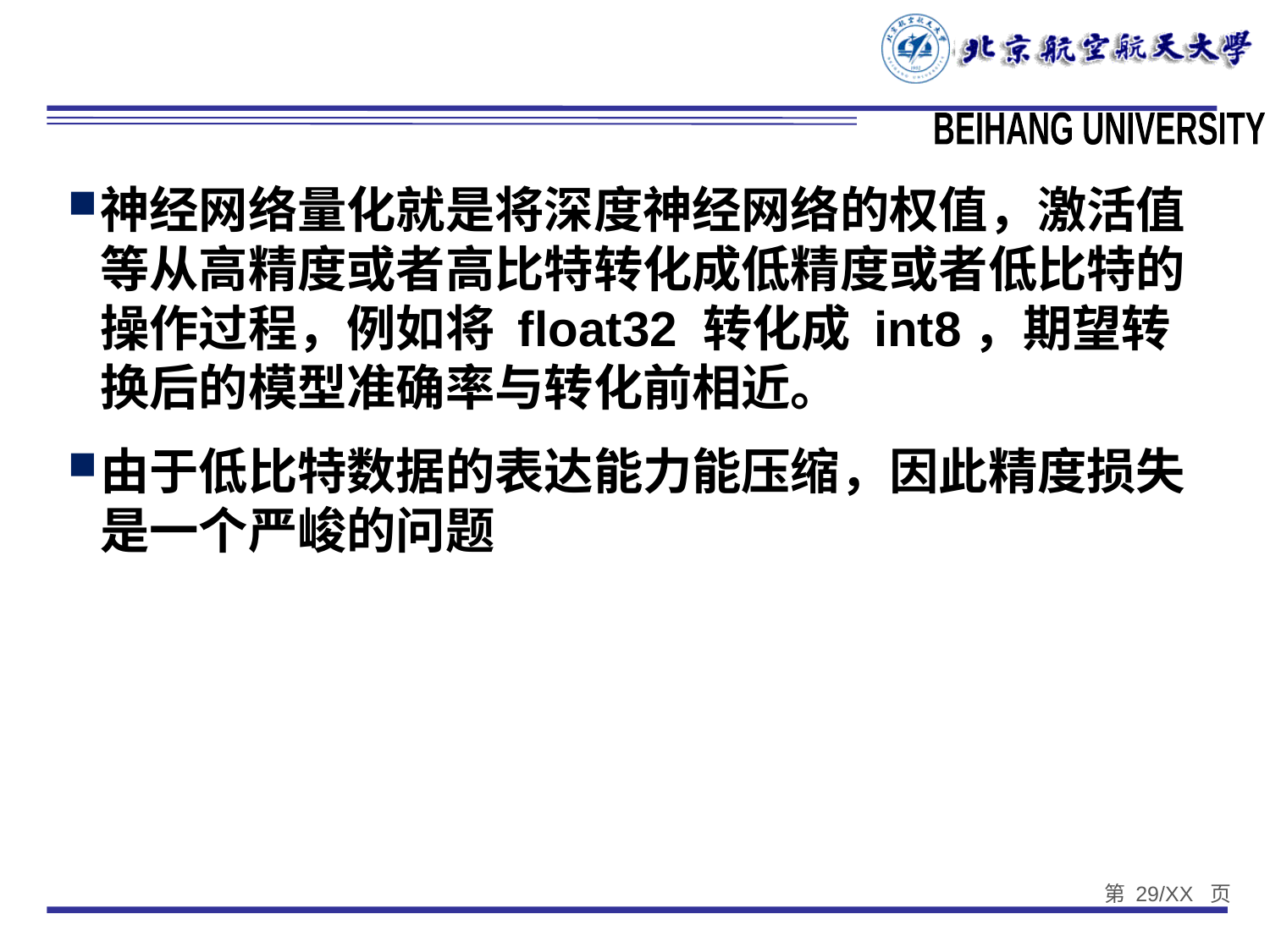

#
神经网络量化就是将深度神经网络的权值，激活值等从高精度或者高比特转化成低精度或者低比特的操作过程，例如将 float32 转化成 int8，期望转换后的模型准确率与转化前相近。
由于低比特数据的表达能力能压缩，因此精度损失是一个严峻的问题